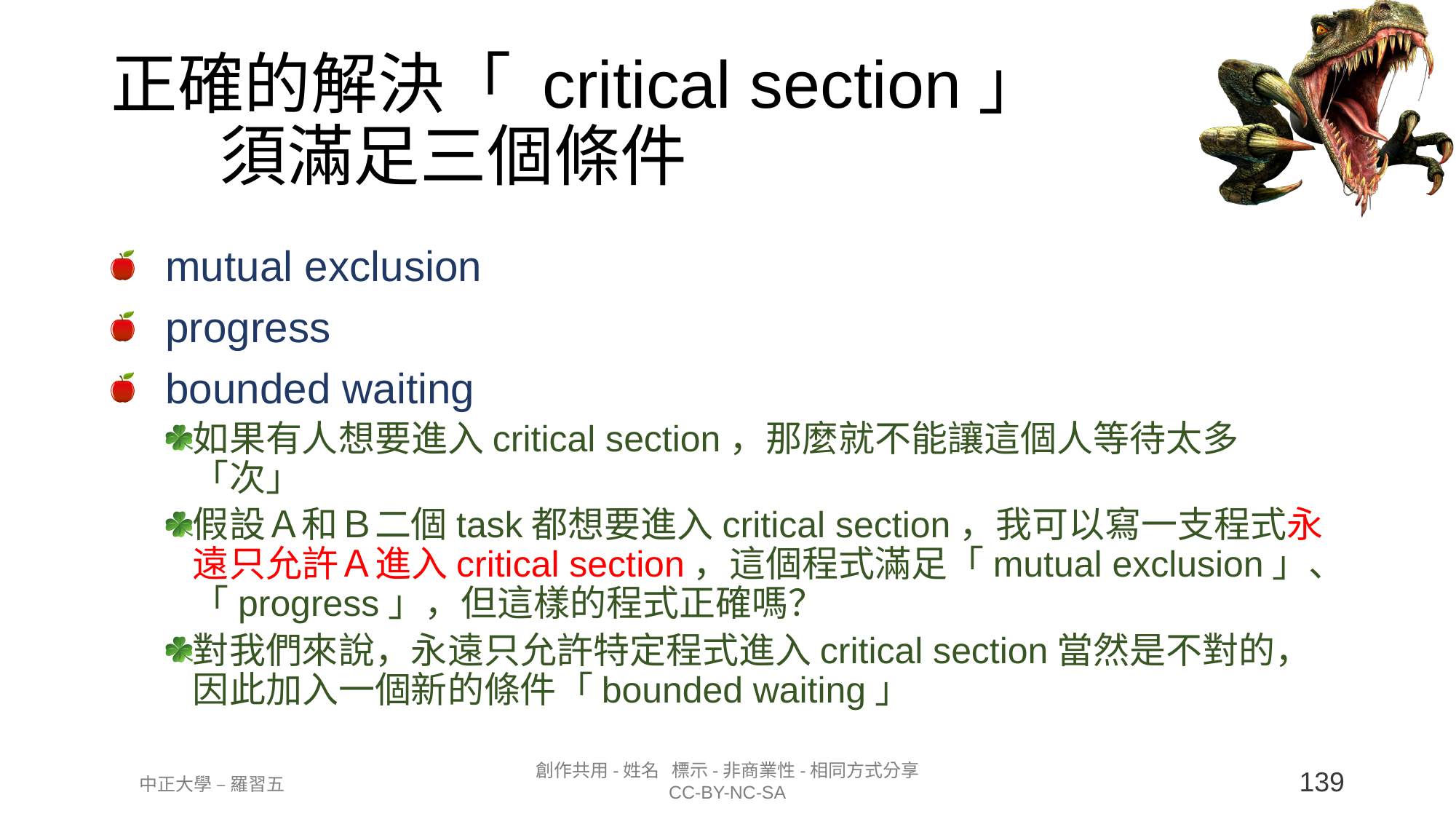

# 正確的解決「 critical section」 須滿足三個條件
mutual exclusion
progress
bounded waiting
如果有人想要進入critical section，那麼就不能讓這個人等待太多「次」
假設Ａ和Ｂ二個task都想要進入critical section，我可以寫一支程式永遠只允許Ａ進入critical section，這個程式滿足「mutual exclusion」、「progress」，但這樣的程式正確嗎？
對我們來說，永遠只允許特定程式進入critical section當然是不對的，因此加入一個新的條件「bounded waiting」